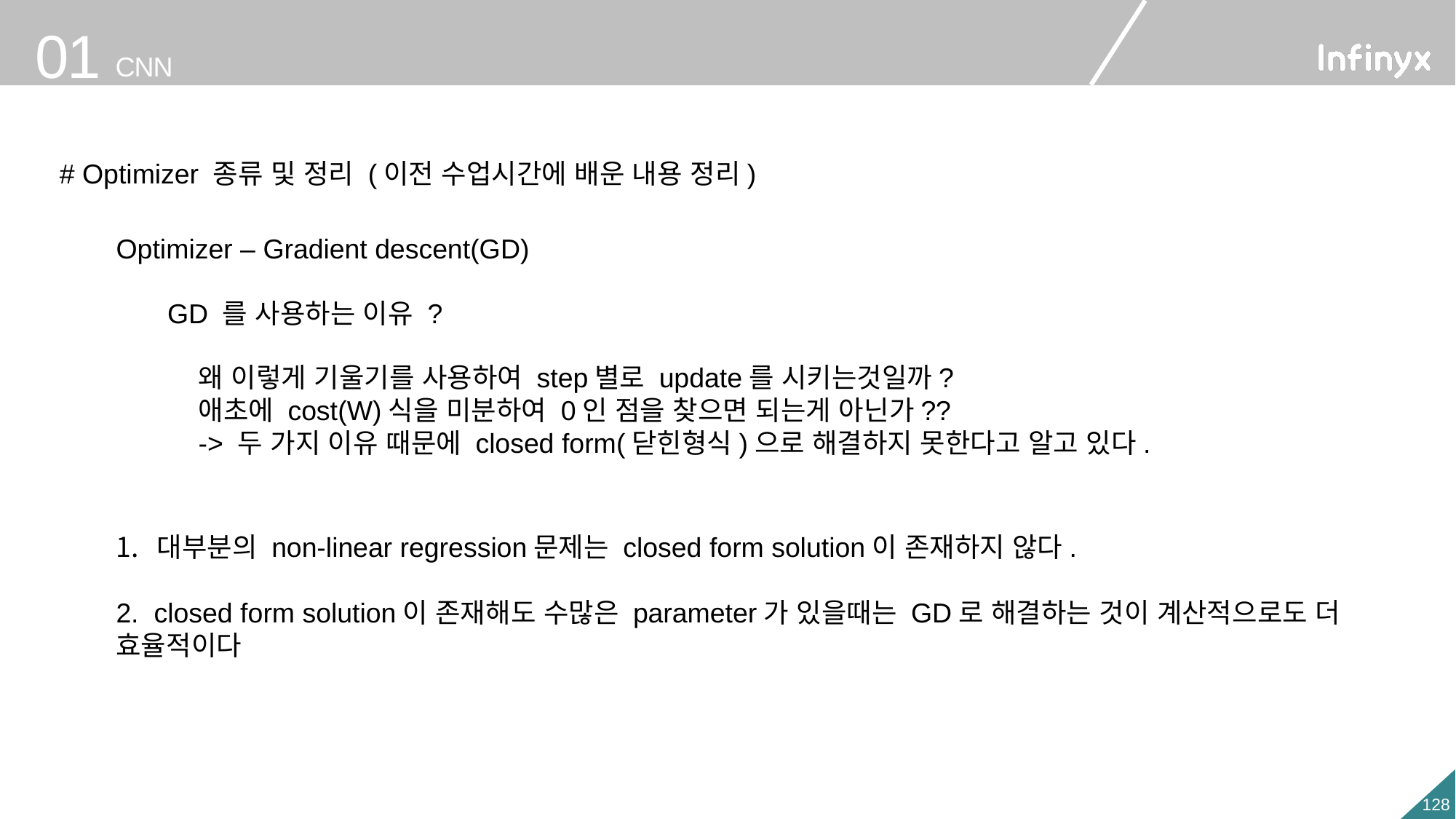

# Optimizer 종류 및 정리 (이전 수업시간에 배운 내용 정리)
Optimizer – Gradient descent(GD)
GD 를 사용하는 이유 ?
왜 이렇게 기울기를 사용하여 step별로 update를 시키는것일까?
애초에 cost(W)식을 미분하여 0인 점을 찾으면 되는게 아닌가??
-> 두 가지 이유 때문에 closed form(닫힌형식)으로 해결하지 못한다고 알고 있다.
대부분의 non-linear regression문제는 closed form solution이 존재하지 않다.

2.  closed form solution이 존재해도 수많은 parameter가 있을때는 GD로 해결하는 것이 계산적으로도 더 효율적이다